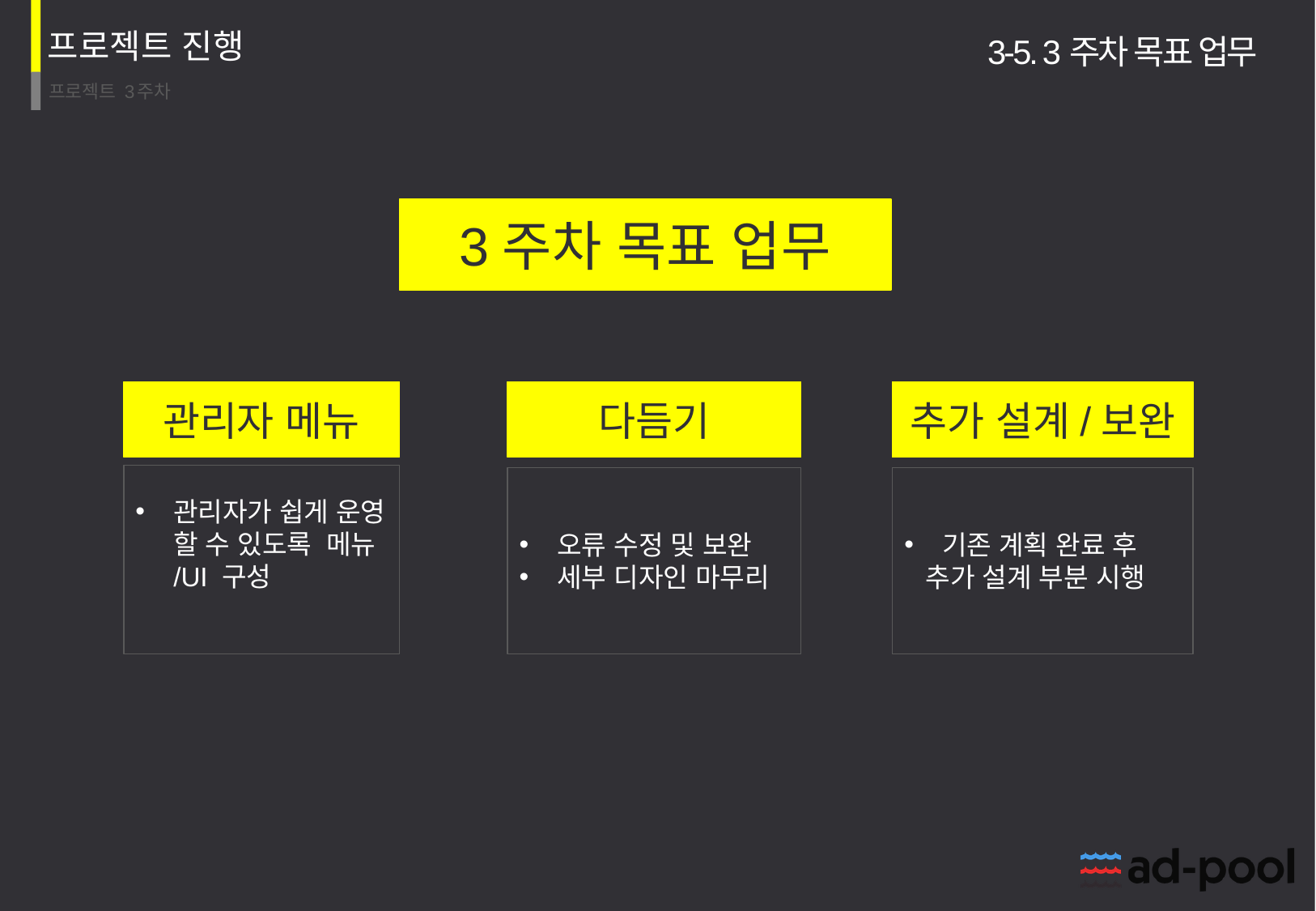

3-5. 3주차 목표 업무
3주차 목표 업무
관리자 메뉴
다듬기
추가 설계/보완
관리자가 쉽게 운영 할 수 있도록  메뉴/UI 구성

오류 수정 및 보완
세부 디자인 마무리
기존 계획 완료 후
  추가 설계 부분 시행